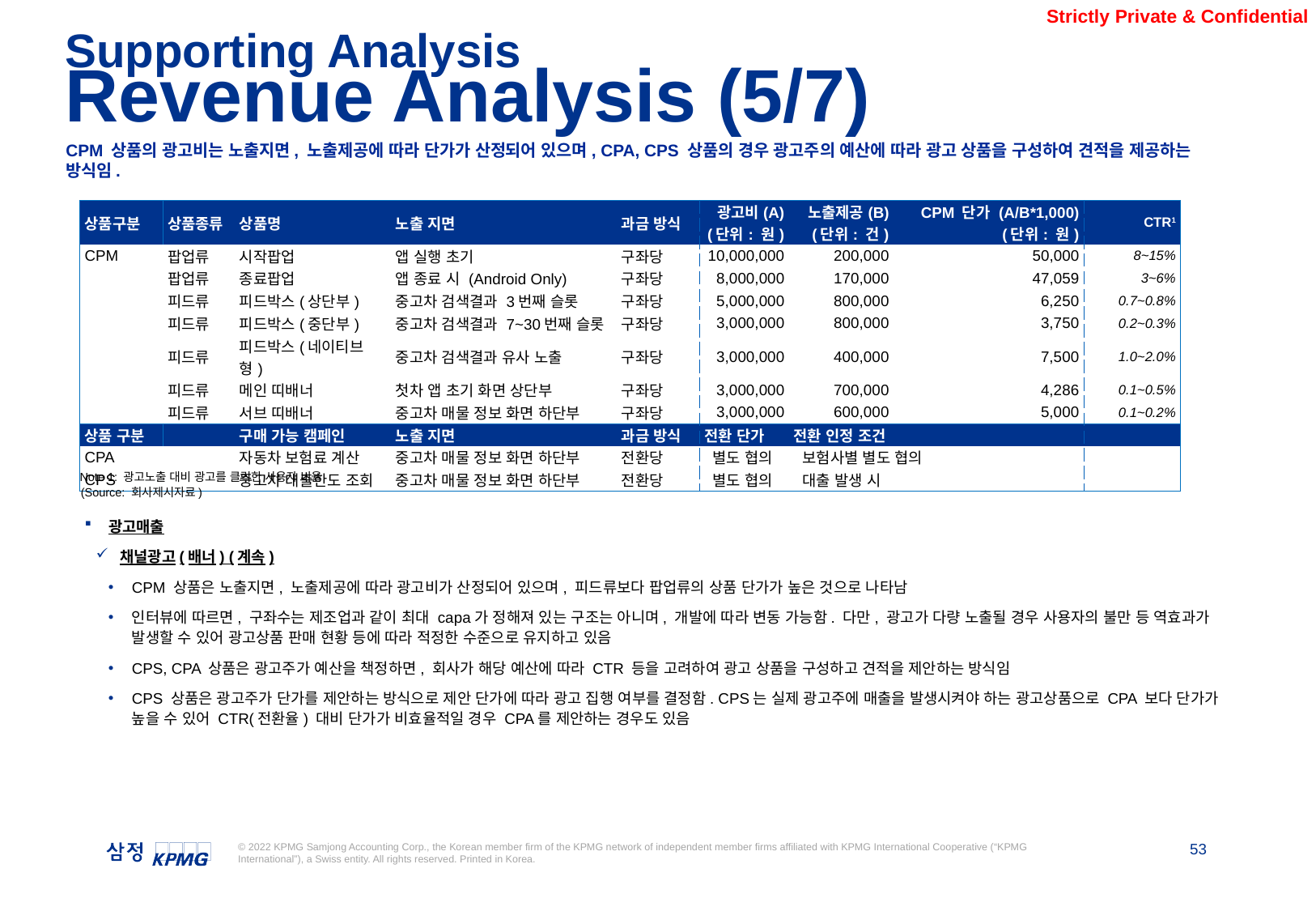

Supporting Analysis
Revenue Analysis (5/7)
CPM 상품의 광고비는 노출지면, 노출제공에 따라 단가가 산정되어 있으며, CPA, CPS 상품의 경우 광고주의 예산에 따라 광고 상품을 구성하여 견적을 제공하는 방식임.
| 상품구분 | 상품종류 | 상품명 | 노출 지면 | 과금 방식 | 광고비(A) (단위: 원) | 노출제공(B) (단위: 건) | CPM 단가 (A/B\*1,000) (단위: 원) | CTR1 |
| --- | --- | --- | --- | --- | --- | --- | --- | --- |
| CPM | 팝업류 | 시작팝업 | 앱 실행 초기 | 구좌당 | 10,000,000 | 200,000 | 50,000 | 8~15% |
|  | 팝업류 | 종료팝업 | 앱 종료 시 (Android Only) | 구좌당 | 8,000,000 | 170,000 | 47,059 | 3~6% |
|  | 피드류 | 피드박스(상단부) | 중고차 검색결과 3번째 슬롯 | 구좌당 | 5,000,000 | 800,000 | 6,250 | 0.7~0.8% |
|  | 피드류 | 피드박스(중단부) | 중고차 검색결과 7~30번째 슬롯 | 구좌당 | 3,000,000 | 800,000 | 3,750 | 0.2~0.3% |
|  | 피드류 | 피드박스(네이티브형) | 중고차 검색결과 유사 노출 | 구좌당 | 3,000,000 | 400,000 | 7,500 | 1.0~2.0% |
|  | 피드류 | 메인 띠배너 | 첫차 앱 초기 화면 상단부 | 구좌당 | 3,000,000 | 700,000 | 4,286 | 0.1~0.5% |
|  | 피드류 | 서브 띠배너 | 중고차 매물 정보 화면 하단부 | 구좌당 | 3,000,000 | 600,000 | 5,000 | 0.1~0.2% |
| 상품 구분 |  | 구매 가능 캠페인 | 노출 지면 | 과금 방식 | 전환 단가 | 전환 인정 조건 |  |  |
| CPA |  | 자동차 보험료 계산 | 중고차 매물 정보 화면 하단부 | 전환당 | 별도 협의 | 보험사별 별도 협의 |  |  |
| CPS |  | 중고차 대출한도 조회 | 중고차 매물 정보 화면 하단부 | 전환당 | 별도 협의 | 대출 발생 시 |  |  |
Note 1: 광고노출 대비 광고를 클릭한 사용자 비율
(Source: 회사제시자료)
광고매출
채널광고(배너) (계속)
CPM 상품은 노출지면, 노출제공에 따라 광고비가 산정되어 있으며, 피드류보다 팝업류의 상품 단가가 높은 것으로 나타남
인터뷰에 따르면, 구좌수는 제조업과 같이 최대 capa가 정해져 있는 구조는 아니며, 개발에 따라 변동 가능함. 다만, 광고가 다량 노출될 경우 사용자의 불만 등 역효과가 발생할 수 있어 광고상품 판매 현황 등에 따라 적정한 수준으로 유지하고 있음
CPS, CPA 상품은 광고주가 예산을 책정하면, 회사가 해당 예산에 따라 CTR 등을 고려하여 광고 상품을 구성하고 견적을 제안하는 방식임
CPS 상품은 광고주가 단가를 제안하는 방식으로 제안 단가에 따라 광고 집행 여부를 결정함. CPS는 실제 광고주에 매출을 발생시켜야 하는 광고상품으로 CPA 보다 단가가 높을 수 있어 CTR(전환율) 대비 단가가 비효율적일 경우 CPA를 제안하는 경우도 있음